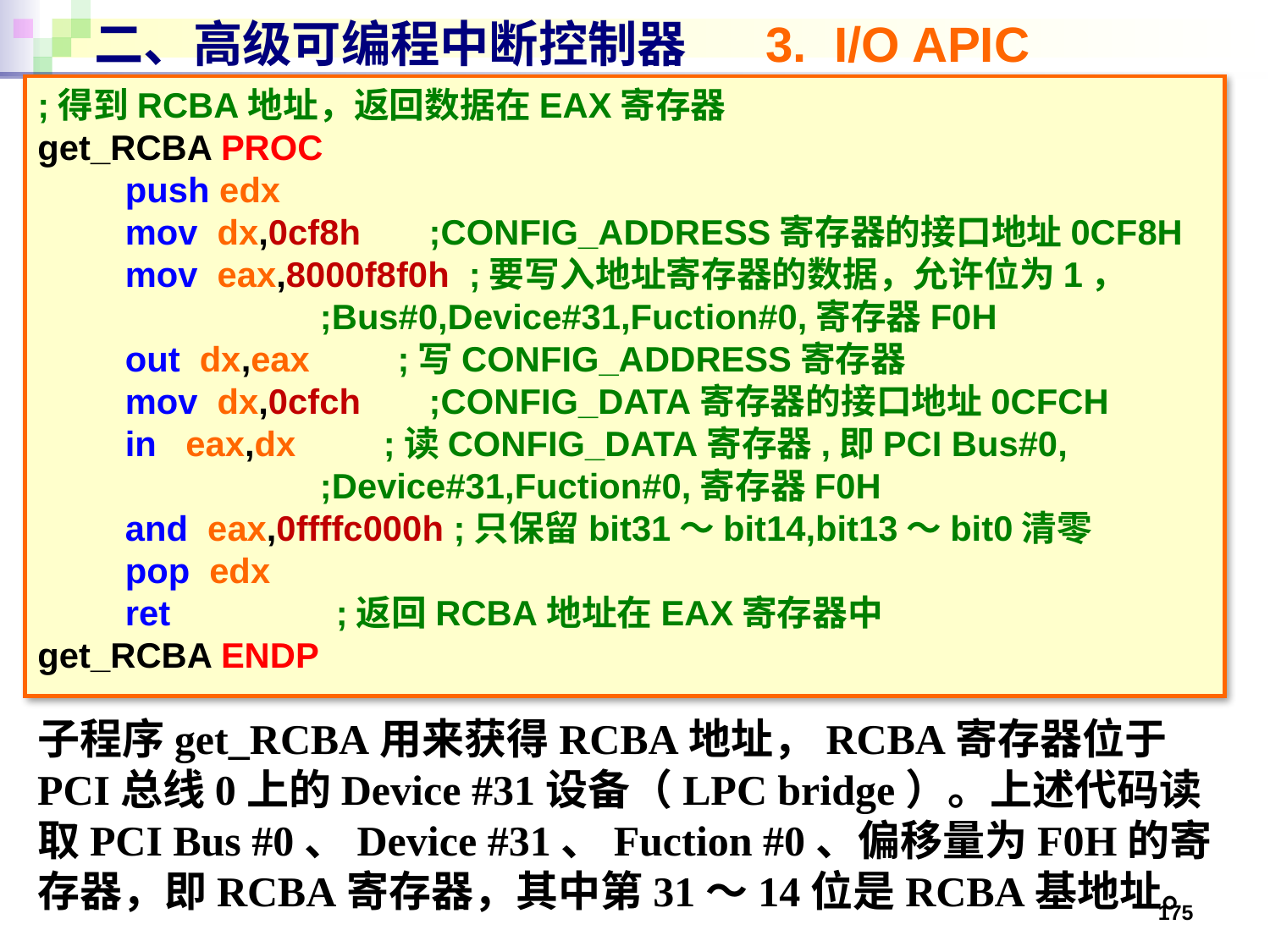

# 二、高级可编程中断控制器      3.  I/O APIC
;得到RCBA地址，返回数据在EAX寄存器
get_RCBA PROC
         push edx
         mov  dx,0cf8h       ;CONFIG_ADDRESS寄存器的接口地址0CF8H
         mov  eax,8000f8f0h  ;要写入地址寄存器的数据，允许位为1，
                             ;Bus#0,Device#31,Fuction#0,寄存器F0H
         out  dx,eax         ;写CONFIG_ADDRESS寄存器
         mov  dx,0cfch       ;CONFIG_DATA寄存器的接口地址0CFCH
         in   eax,dx         ;读CONFIG_DATA寄存器,即PCI Bus#0,
                             ;Device#31,Fuction#0,寄存器F0H
         and  eax,0ffffc000h ;只保留bit31～bit14,bit13～bit0清零
         pop  edx
         ret                 ;返回RCBA地址在EAX寄存器中
get_RCBA ENDP
子程序get_RCBA用来获得RCBA地址，RCBA寄存器位于PCI总线0上的Device #31设备（LPC bridge）。上述代码读取PCI Bus #0、Device #31、Fuction #0、偏移量为F0H的寄存器，即RCBA寄存器，其中第31～14位是RCBA基地址。
175